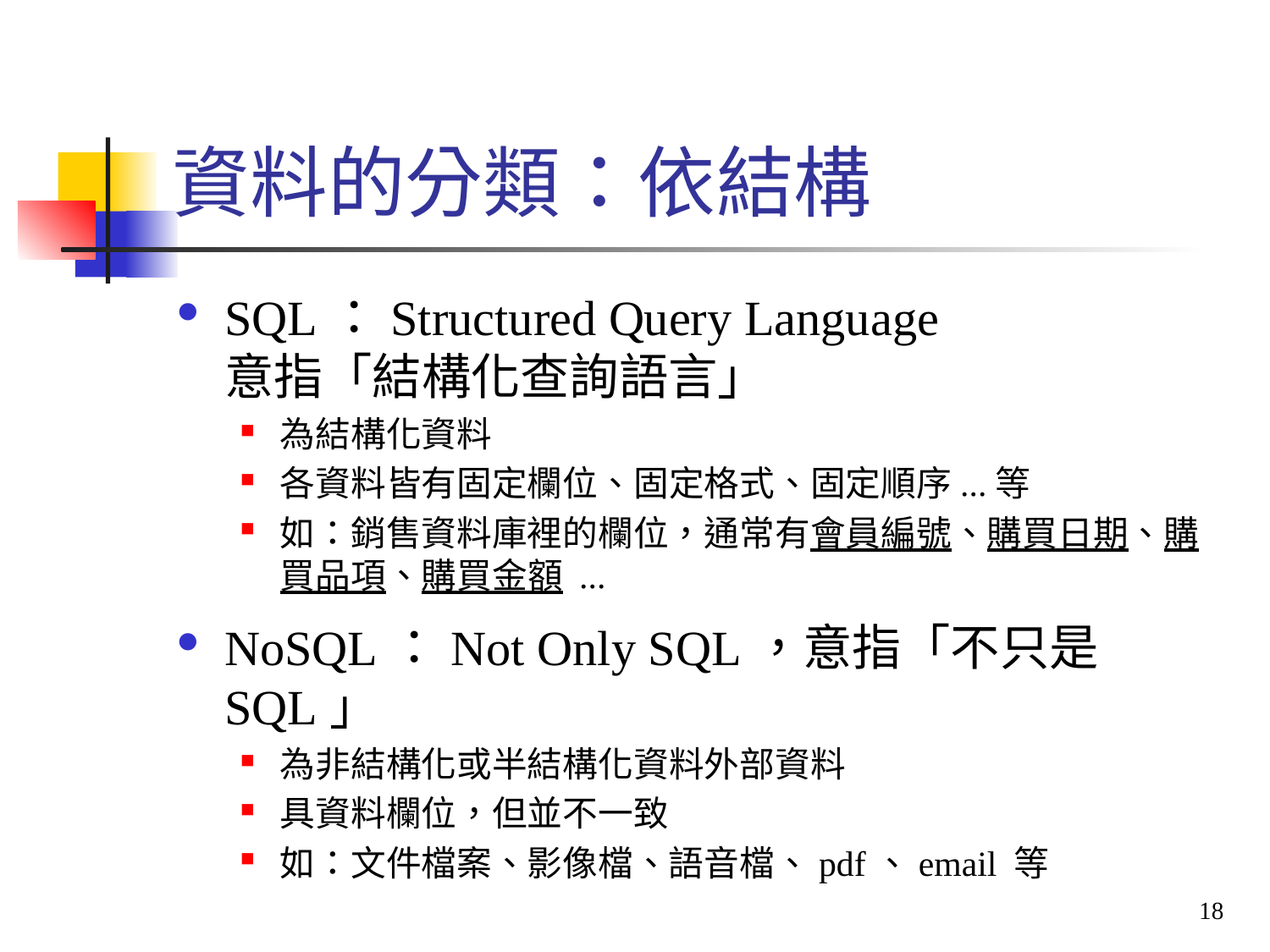

# 資料的分類：依結構
SQL：Structured Query Language
意指「結構化查詢語言」
為結構化資料
各資料皆有固定欄位、固定格式、固定順序...等
如：銷售資料庫裡的欄位，通常有會員編號、購買日期、購買品項、購買金額 ...
NoSQL：Not Only SQL，意指「不只是SQL」
為非結構化或半結構化資料外部資料
具資料欄位，但並不一致
如：文件檔案、影像檔、語音檔、pdf、email 等